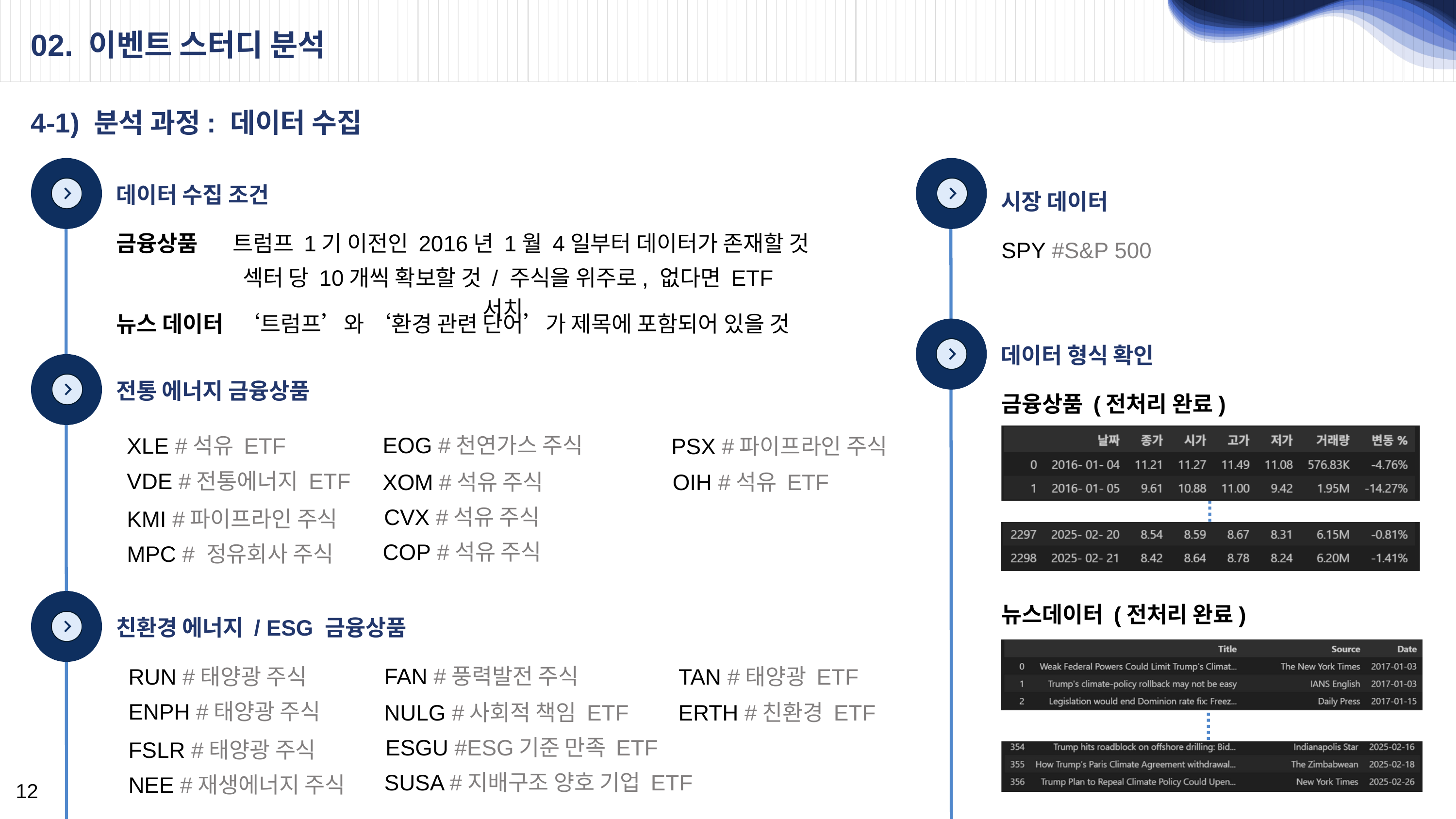

02. 이벤트 스터디 분석
4-1) 분석 과정: 데이터 수집

데이터 수집 조건
시장 데이터

금융상품       트럼프 1기 이전인 2016년 1월 4일부터 데이터가 존재할 것
SPY #S&P 500
섹터 당 10개씩 확보할 것 / 주식을 위주로, 없다면 ETF 서치
뉴스 데이터   ‘트럼프’와 ‘환경 관련 단어’가 제목에 포함되어 있을 것

데이터 형식 확인

전통 에너지 금융상품
금융상품 (전처리 완료)

EOG #천연가스 주식
XLE #석유 ETF
PSX #파이프라인 주식
VDE #전통에너지 ETF

XOM #석유 주식
OIH #석유 ETF
CVX #석유 주식
KMI #파이프라인 주식

COP #석유 주식
MPC # 정유회사 주식

뉴스데이터 (전처리 완료)
친환경 에너지 / ESG 금융상품

FAN #풍력발전 주식
RUN #태양광 주식
TAN #태양광 ETF

ENPH #태양광 주식
NULG #사회적 책임 ETF
ERTH #친환경 ETF
ESGU #ESG기준 만족 ETF
FSLR #태양광 주식

SUSA #지배구조 양호 기업 ETF
NEE #재생에너지 주식
12